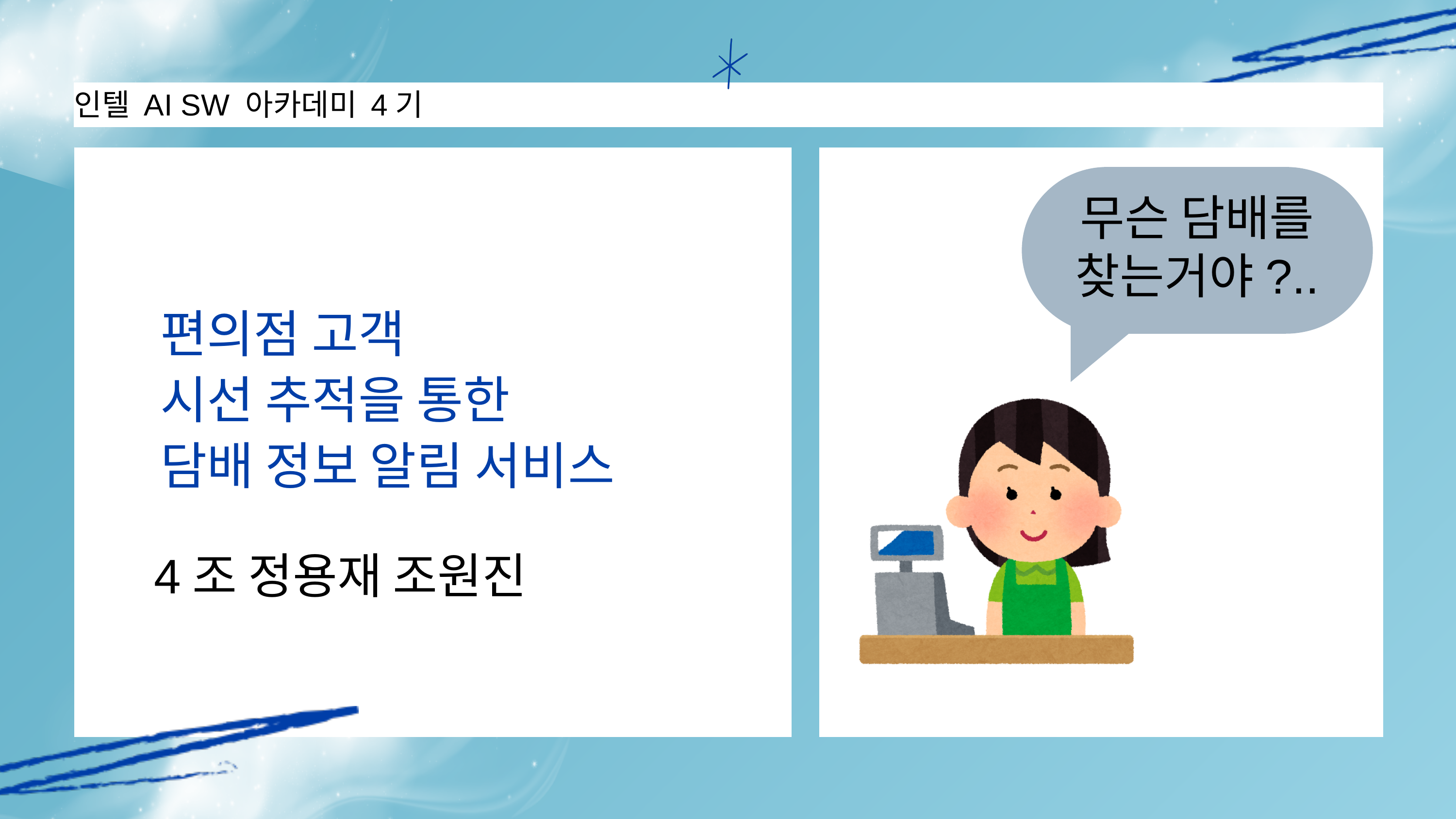

인텔 AI SW 아카데미 4기

무슨 담배를 찾는거야?..
편의점 고객
시선 추적을 통한
담배 정보 알림
편의점 고객
시선 추적을 통한
담배 정보 알림 서비스

4조 정용재 조원진